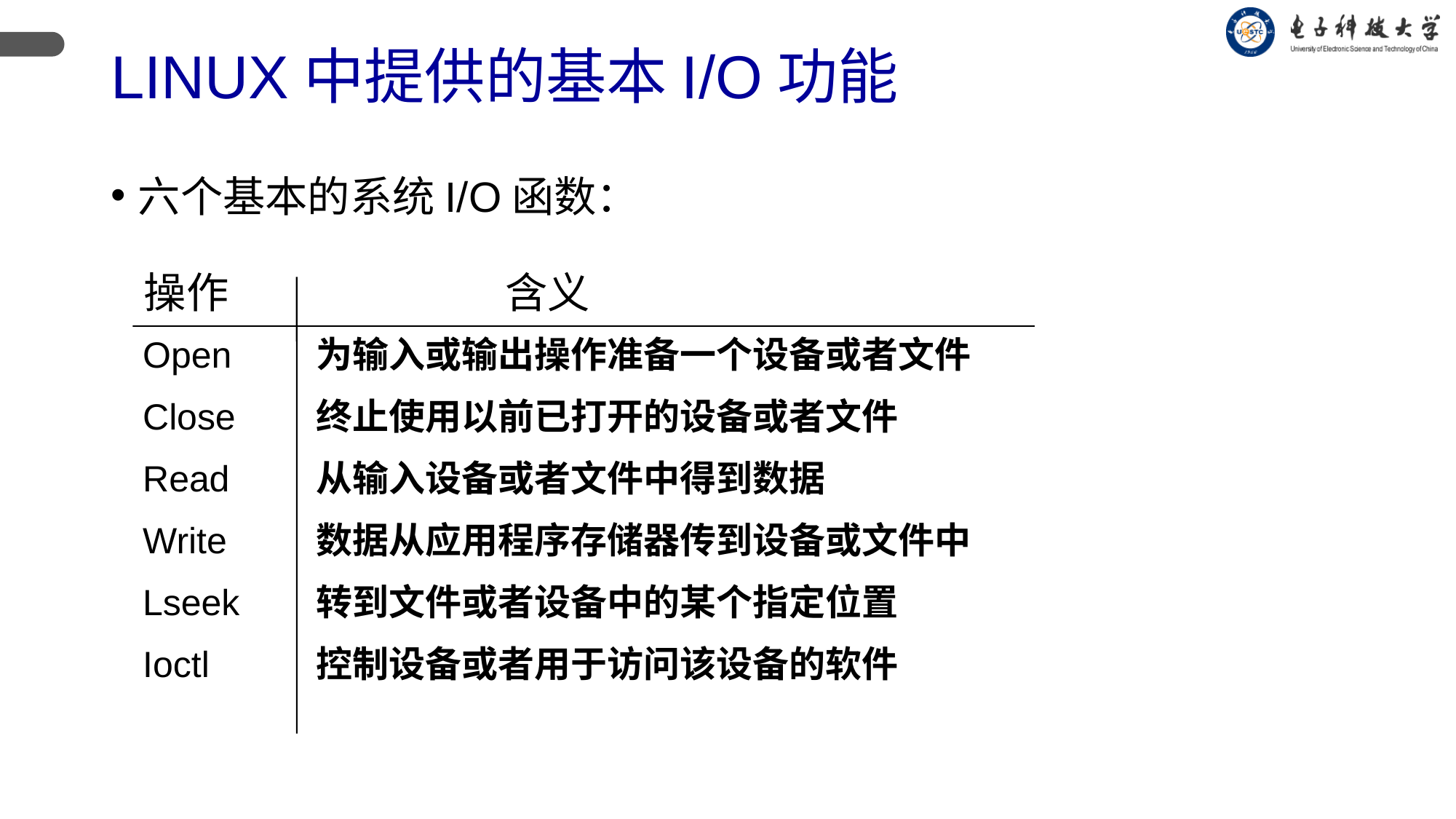

# LINUX中提供的基本I/O功能
六个基本的系统I/O函数：

操作
含义

为输入或输出操作准备一个设备或者文件
终止使用以前已打开的设备或者文件
从输入设备或者文件中得到数据
数据从应用程序存储器传到设备或文件中
转到文件或者设备中的某个指定位置
控制设备或者用于访问该设备的软件
Open
Close
Read
Write
Lseek
Ioctl